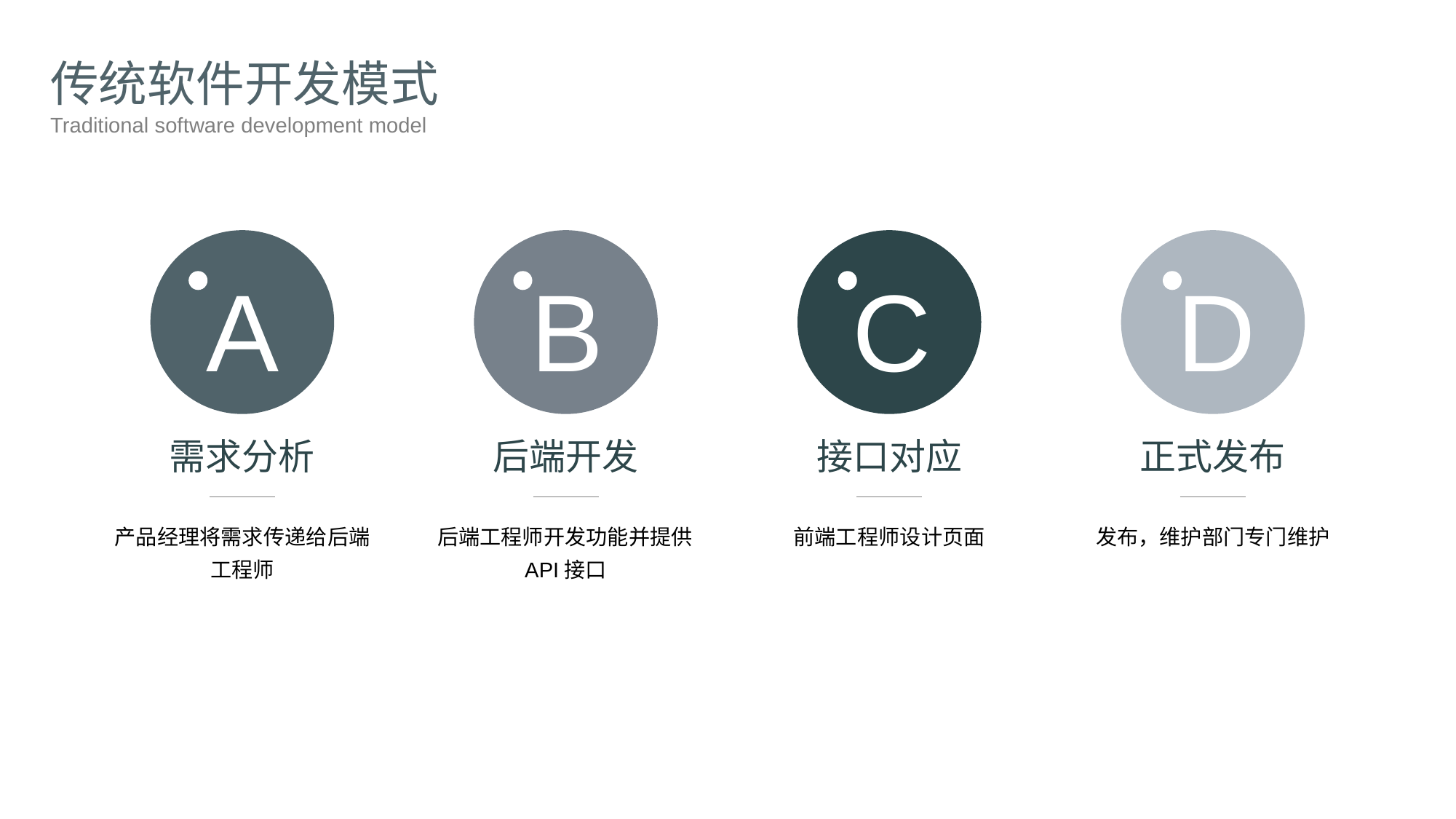

传统软件开发模式
Traditional software development model

A
B
C
D

需求分析
后端开发
接口对应
正式发布
产品经理将需求传递给后端工程师
后端工程师开发功能并提供API接口
前端工程师设计页面
发布，维护部门专门维护